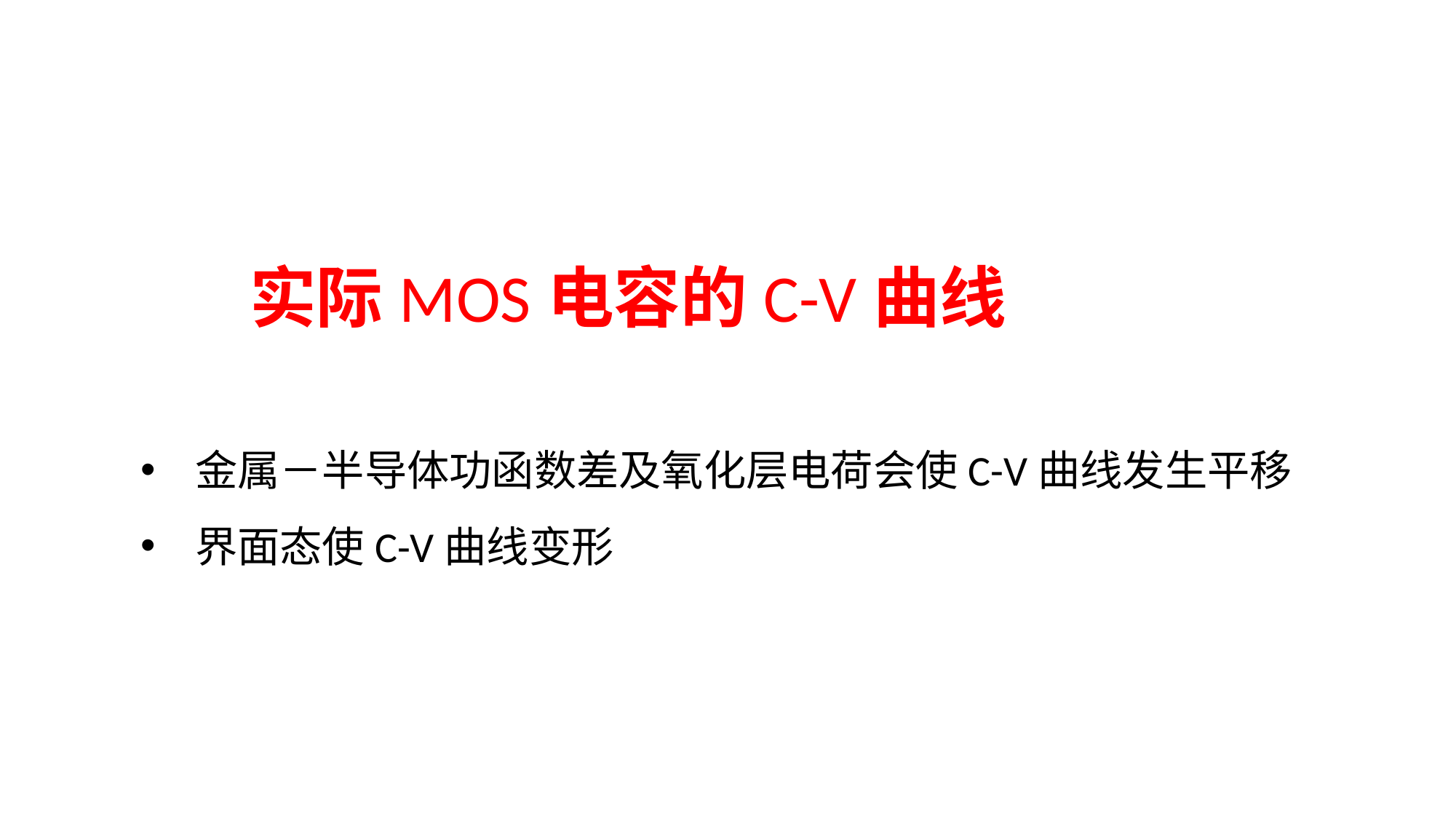

# 实际MOS电容的C-V曲线
金属－半导体功函数差及氧化层电荷会使C-V曲线发生平移
界面态使C-V曲线变形
64